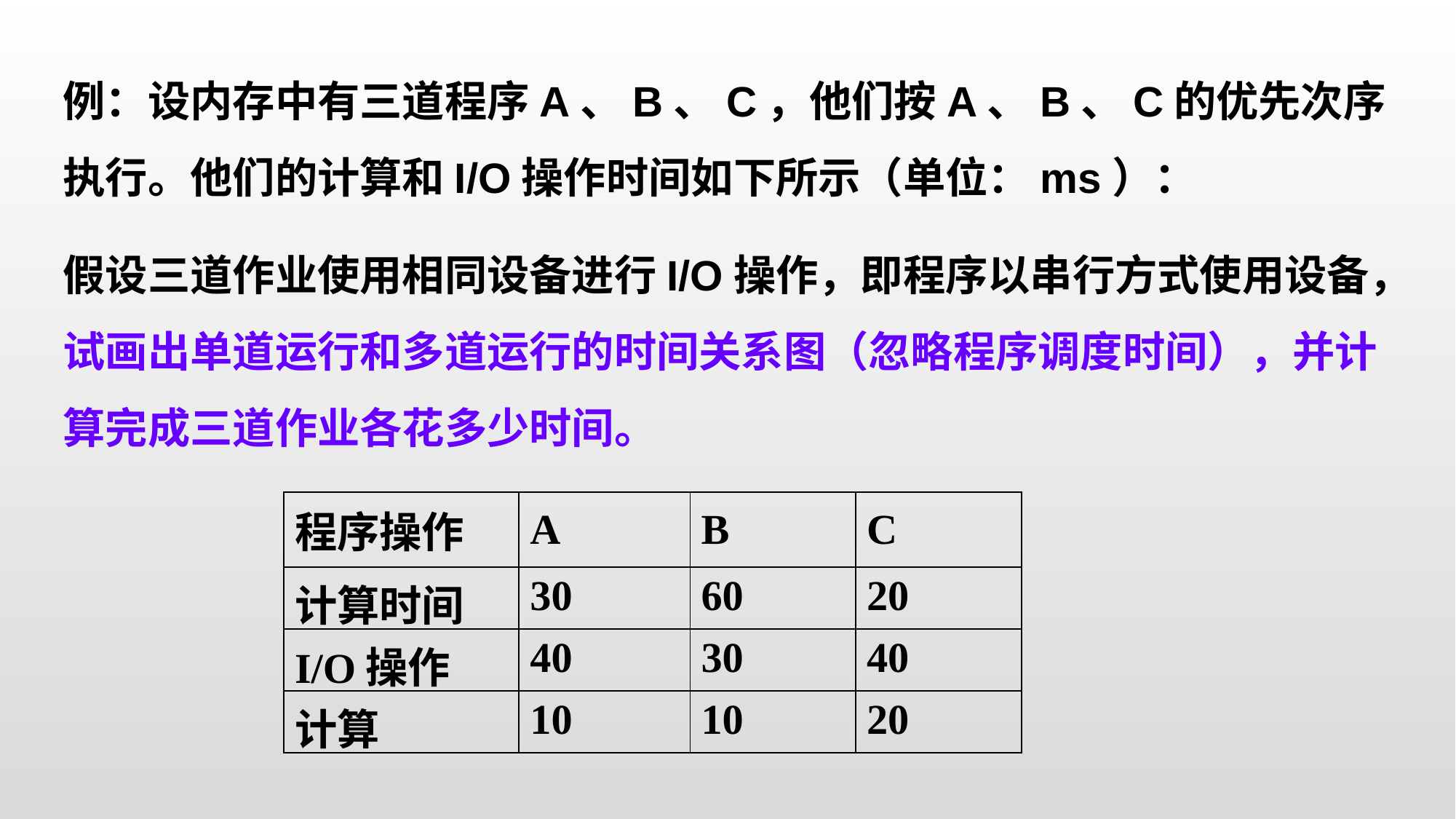

例：设内存中有三道程序A、B、C，他们按A、B、C的优先次序执行。他们的计算和I/O操作时间如下所示（单位：ms）：
假设三道作业使用相同设备进行I/O操作，即程序以串行方式使用设备，试画出单道运行和多道运行的时间关系图（忽略程序调度时间），并计算完成三道作业各花多少时间。
| 程序操作 | A | B | C |
| --- | --- | --- | --- |
| 计算时间 | 30 | 60 | 20 |
| I/O操作 | 40 | 30 | 40 |
| 计算 | 10 | 10 | 20 |